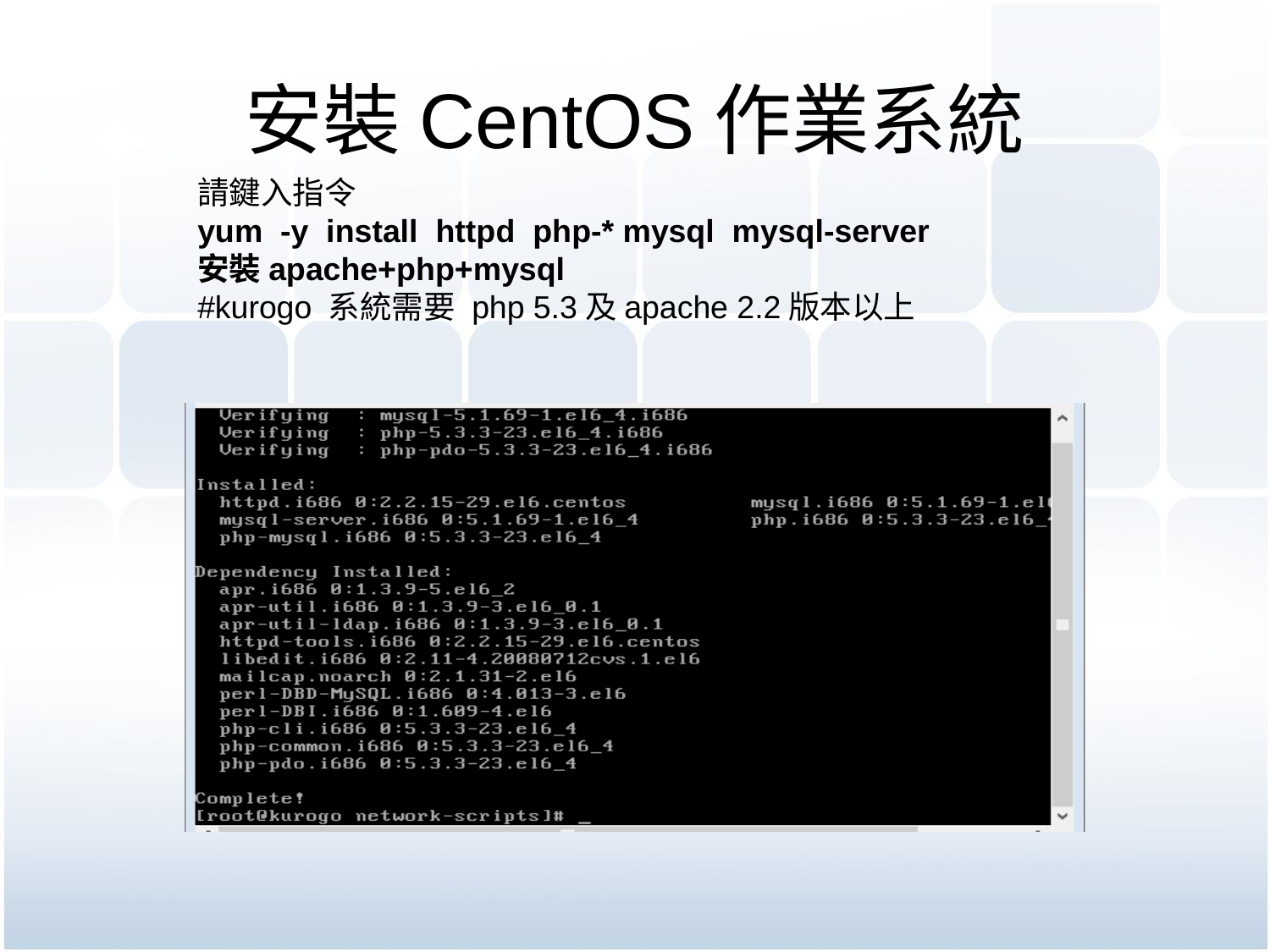

# 安裝CentOS作業系統
請鍵入指令
yum  -y  install  httpd  php-* mysql  mysql-server
安裝apache+php+mysql
#kurogo 系統需要 php 5.3及apache 2.2版本以上